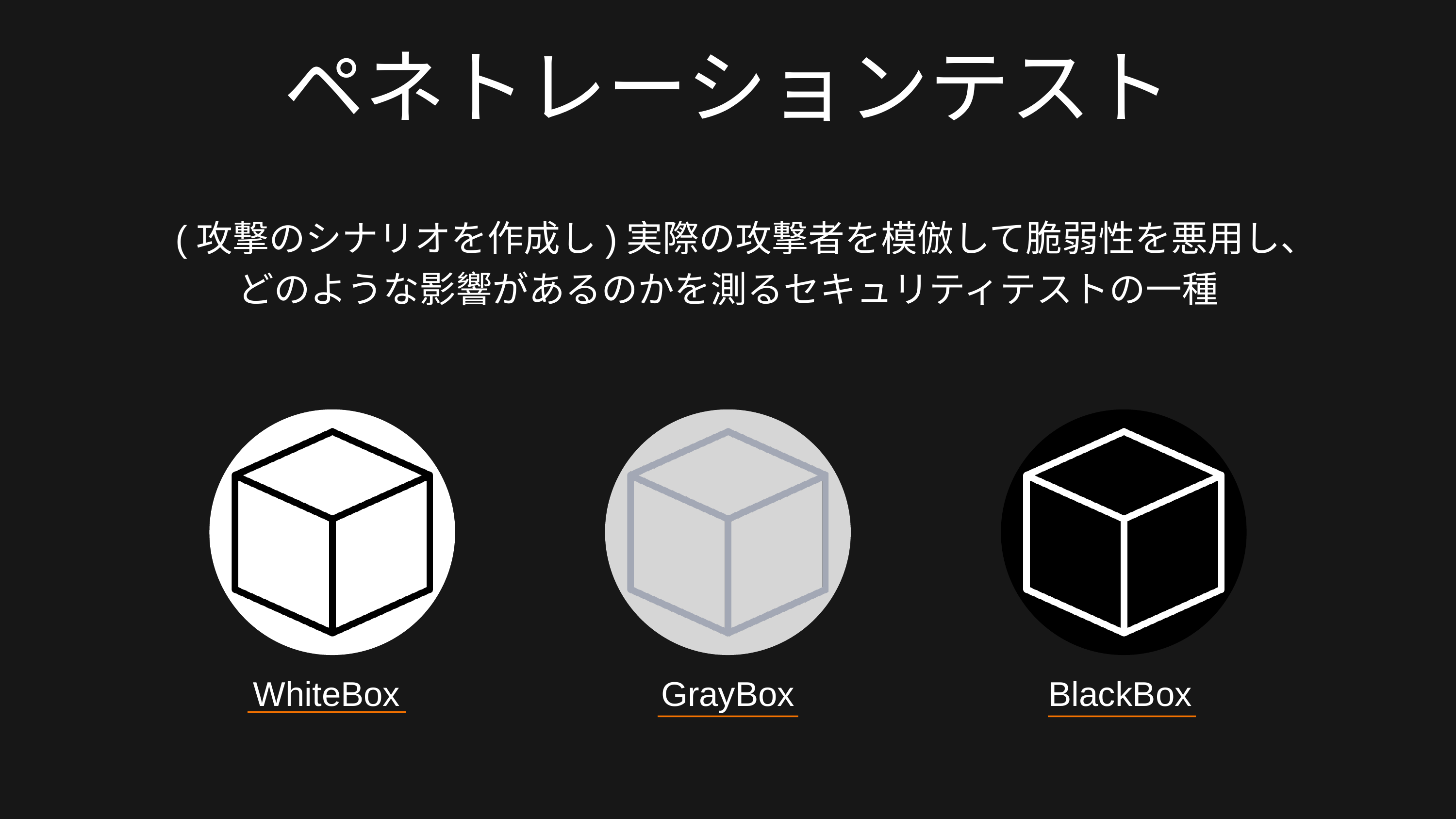

ペネトレーションテスト
(攻撃のシナリオを作成し)実際の攻撃者を模倣して脆弱性を悪用し、どのような影響があるのかを測るセキュリティテストの一種

WhiteBox
GrayBox
BlackBox